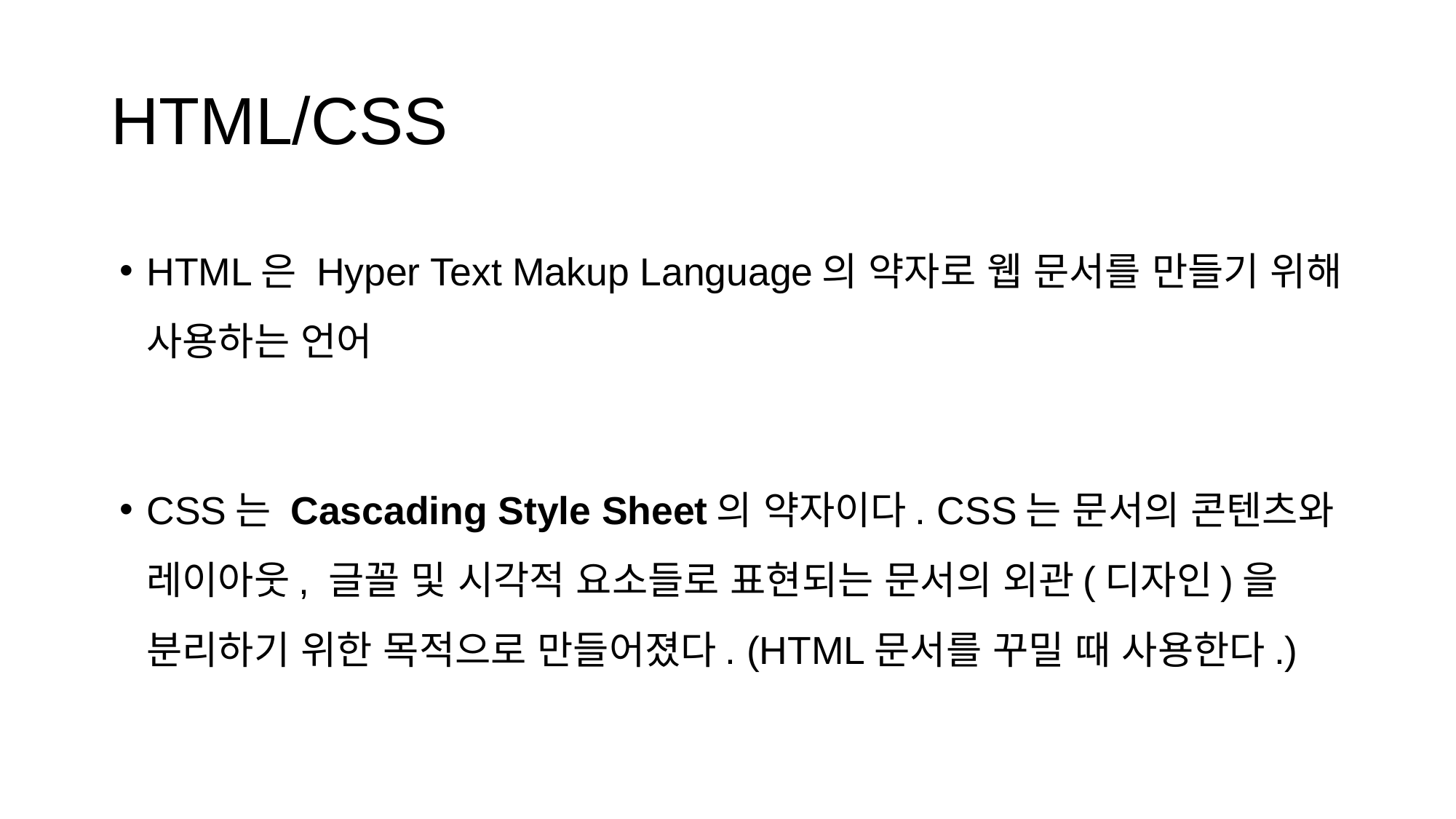

# HTML/CSS
HTML은 Hyper Text Makup Language의 약자로 웹 문서를 만들기 위해 사용하는 언어

CSS는 Cascading Style Sheet의 약자이다. CSS는 문서의 콘텐츠와 레이아웃, 글꼴 및 시각적 요소들로 표현되는 문서의 외관(디자인)을 분리하기 위한 목적으로 만들어졌다. (HTML문서를 꾸밀 때 사용한다.)